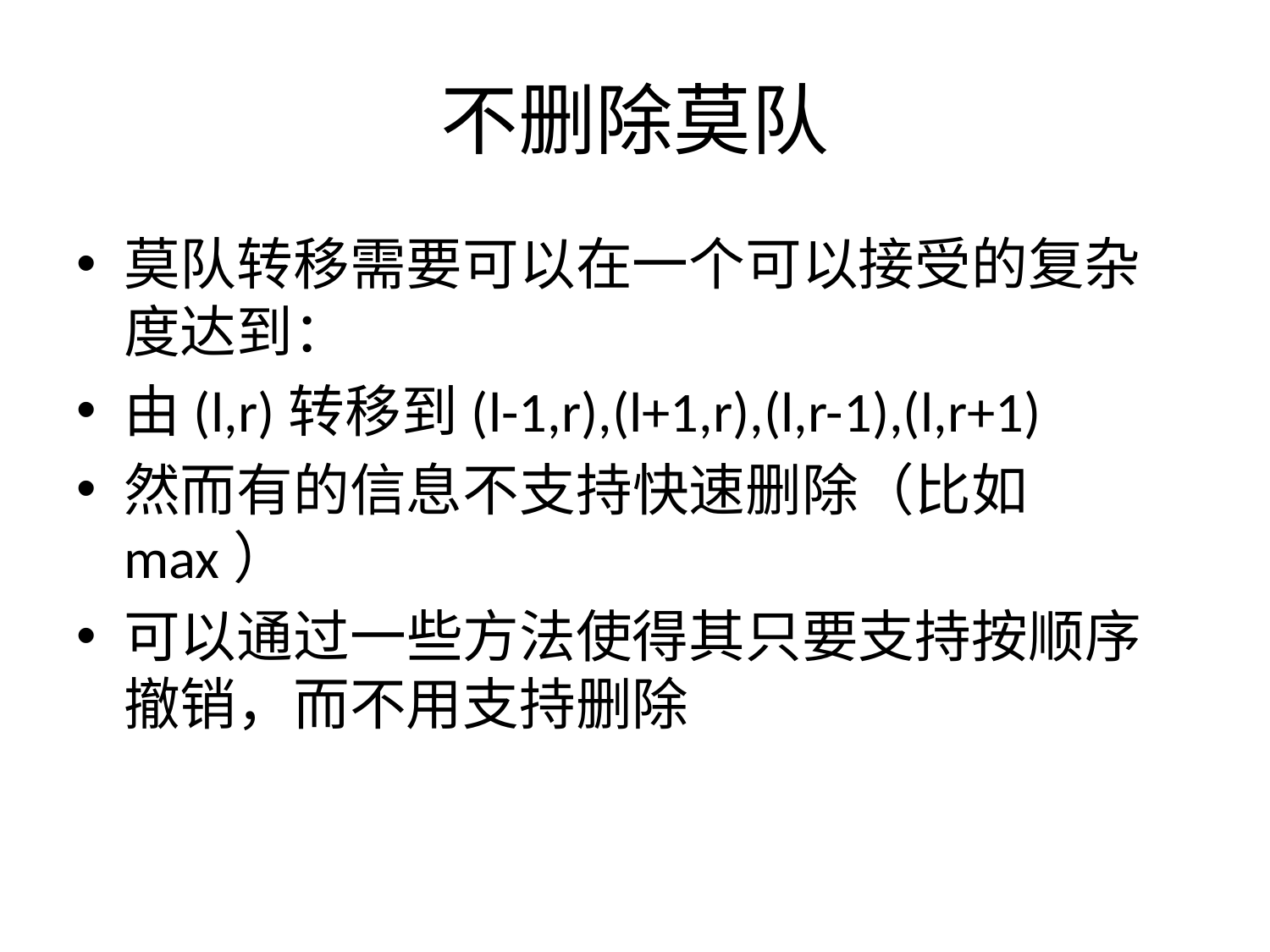

# 不删除莫队
莫队转移需要可以在一个可以接受的复杂度达到：
由(l,r)转移到(l-1,r),(l+1,r),(l,r-1),(l,r+1)
然而有的信息不支持快速删除（比如max）
可以通过一些方法使得其只要支持按顺序撤销，而不用支持删除